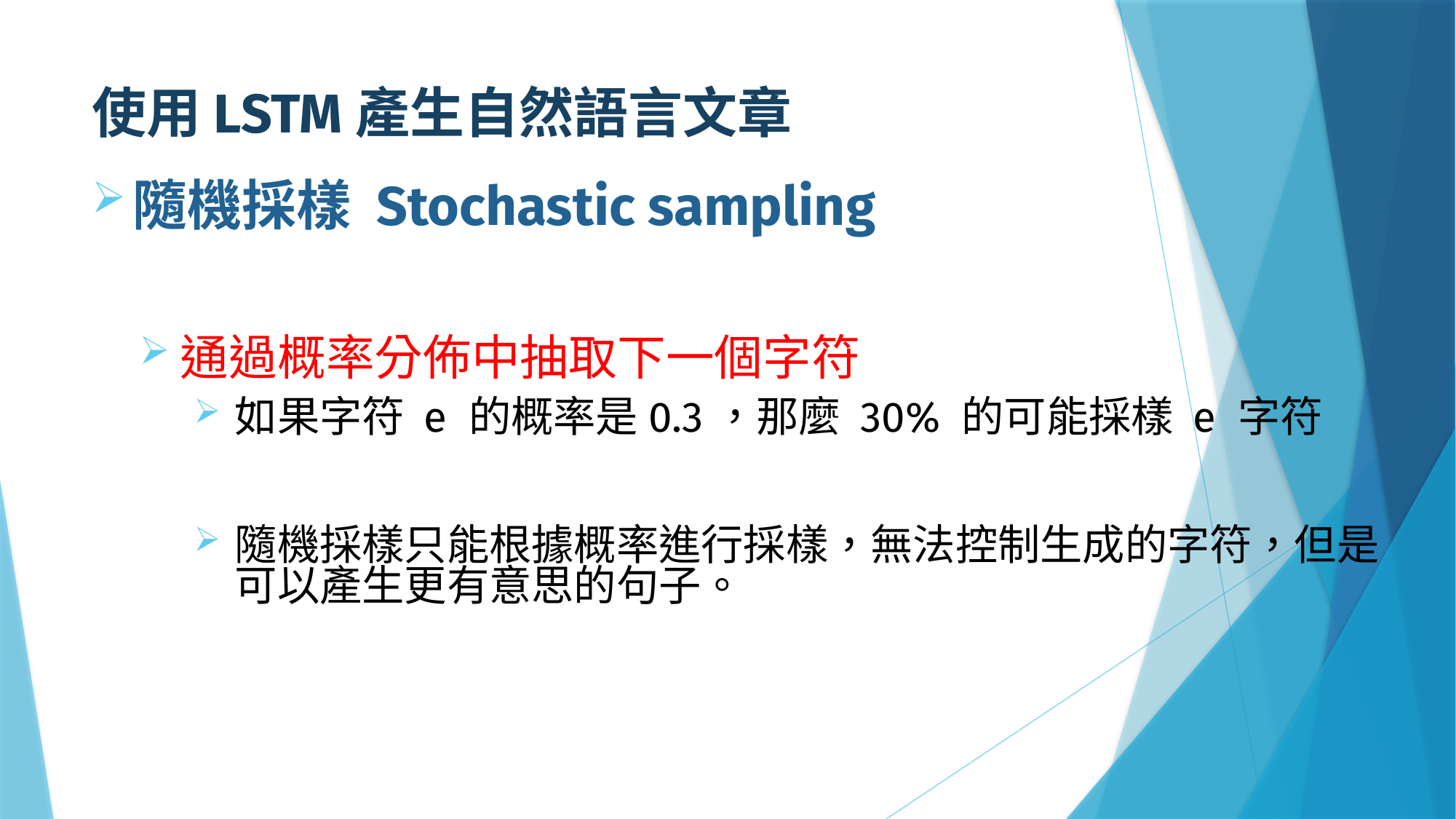

# 使用LSTM產生自然語言文章
隨機採樣 Stochastic sampling

通過概率分佈中抽取下一個字符
如果字符 e 的概率是0.3，那麼 30% 的可能採樣 e 字符

隨機採樣只能根據概率進行採樣，無法控制生成的字符，但是可以產生更有意思的句子。